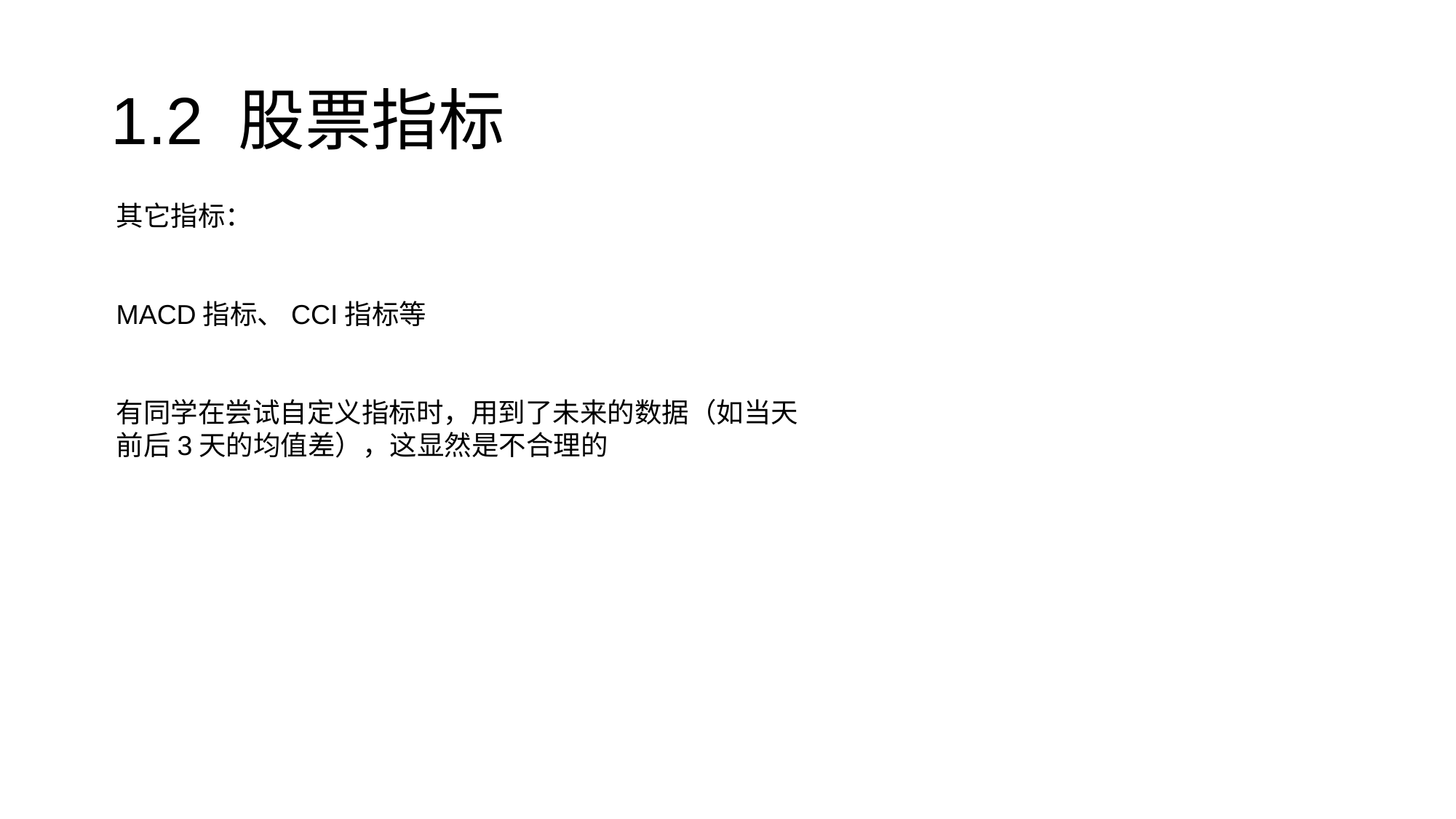

# 1.2 股票指标
其它指标：

MACD指标、CCI指标等

有同学在尝试自定义指标时，用到了未来的数据（如当天前后3天的均值差），这显然是不合理的